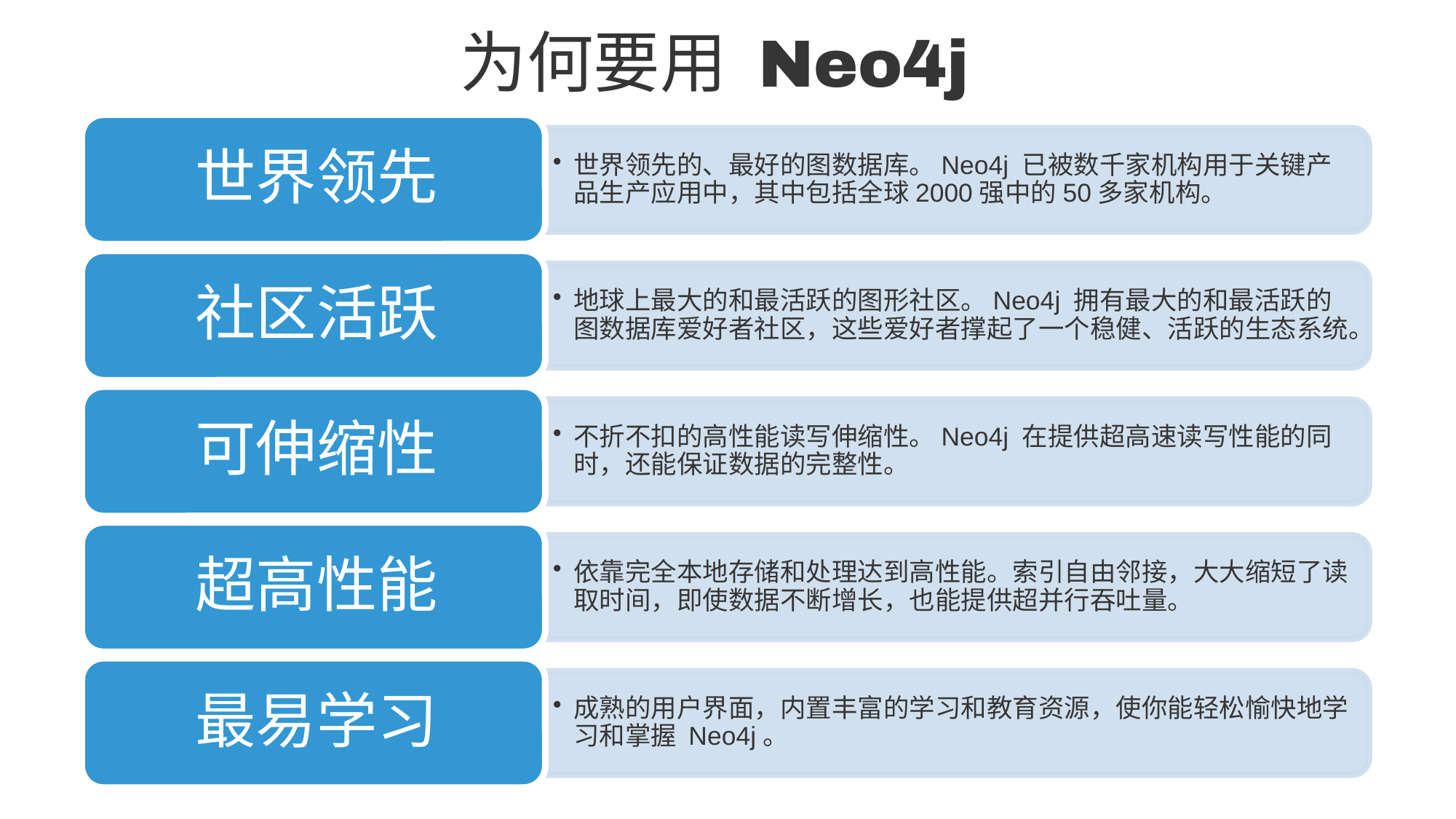

# 为何要用 Neo4j
世界领先的、最好的图数据库。Neo4j 已被数千家机构用于关键产品生产应用中，其中包括全球2000强中的50多家机构。
世界领先
地球上最大的和最活跃的图形社区。Neo4j 拥有最大的和最活跃的图数据库爱好者社区，这些爱好者撑起了一个稳健、活跃的生态系统。
社区活跃
不折不扣的高性能读写伸缩性。Neo4j 在提供超高速读写性能的同时，还能保证数据的完整性。
可伸缩性
依靠完全本地存储和处理达到高性能。索引自由邻接，大大缩短了读取时间，即使数据不断增长，也能提供超并行吞吐量。
超高性能
成熟的用户界面，内置丰富的学习和教育资源，使你能轻松愉快地学习和掌握 Neo4j。
最易学习